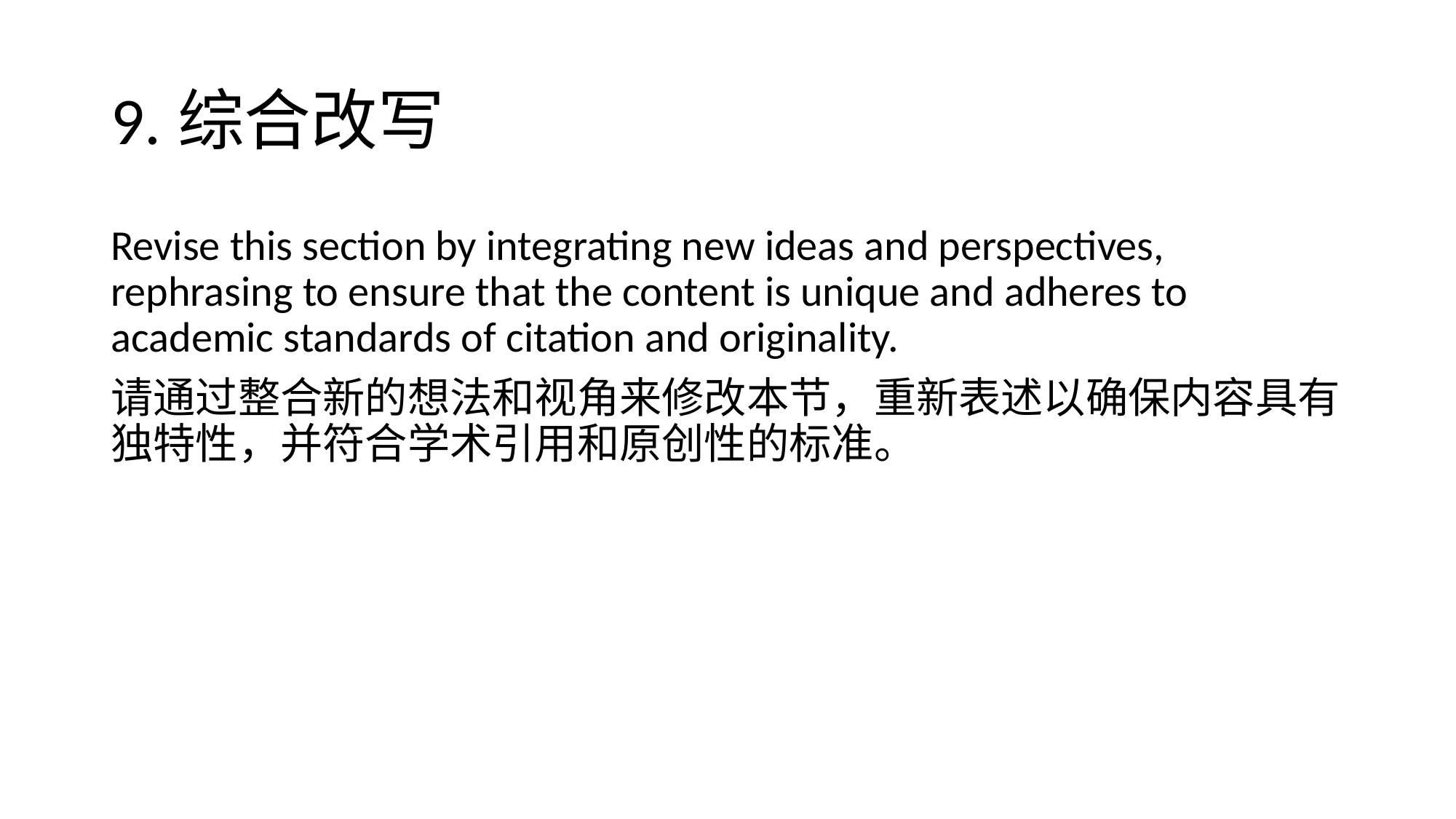

# 9.综合改写
Revise this section by integrating new ideas and perspectives, rephrasing to ensure that the content is unique and adheres to academic standards of citation and originality.
请通过整合新的想法和视角来修改本节，重新表述以确保内容具有独特性，并符合学术引用和原创性的标准。